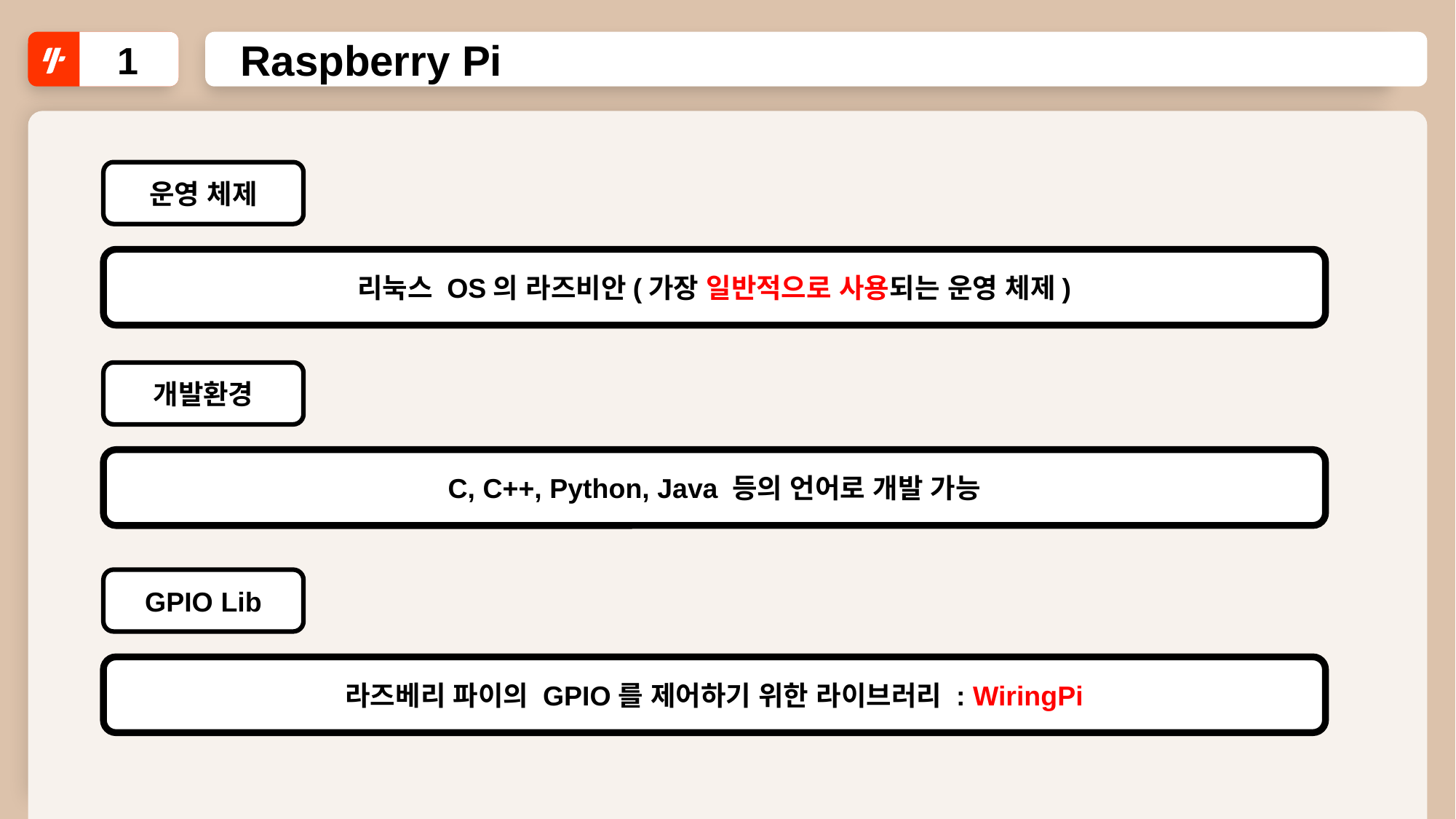

1

Raspberry Pi

운영 체제
리눅스 OS의 라즈비안(가장 일반적으로 사용되는 운영 체제)
개발환경
C, C++, Python, Java 등의 언어로 개발 가능
GPIO Lib
라즈베리 파이의 GPIO를 제어하기 위한 라이브러리 : WiringPi